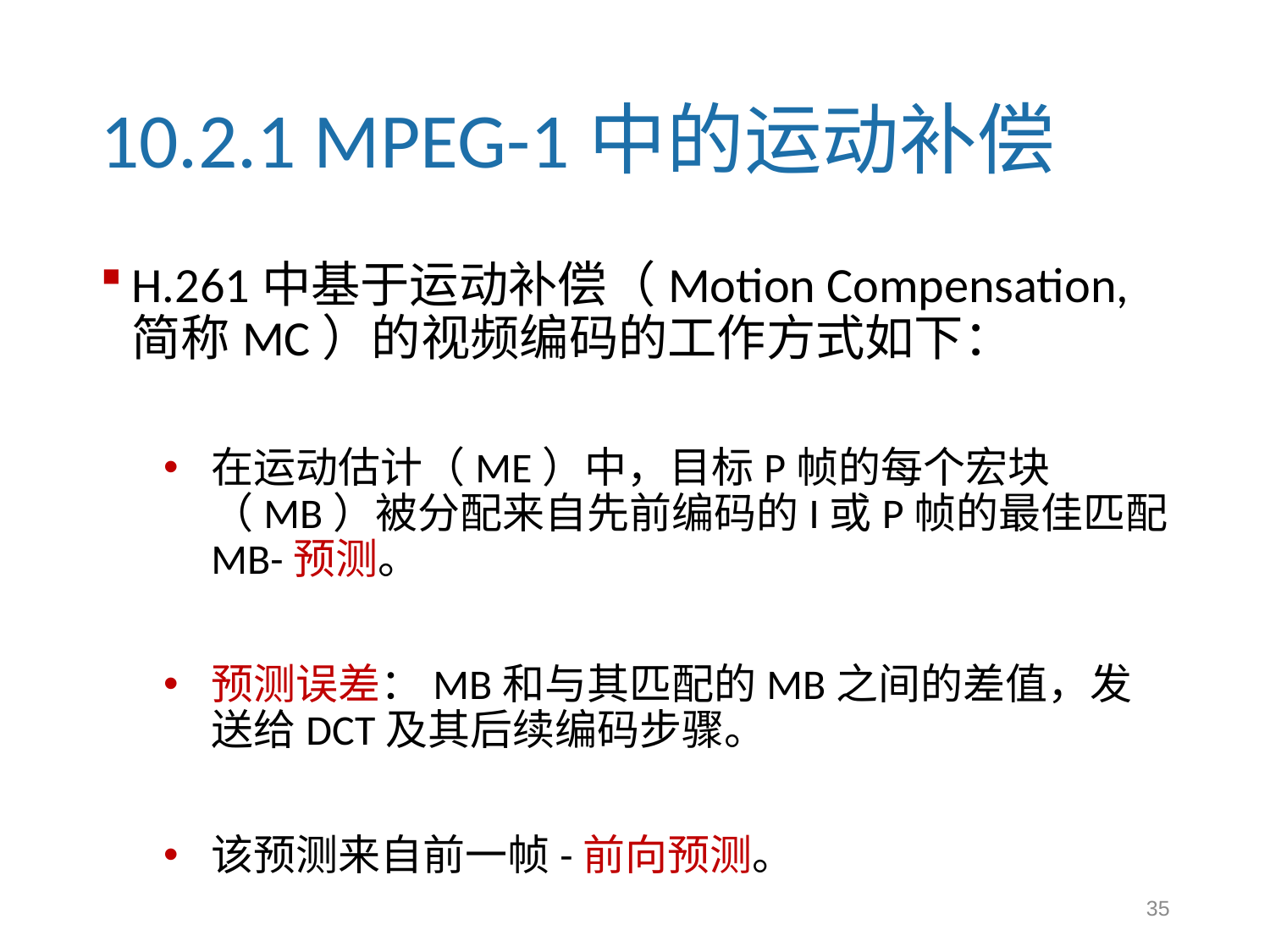

# 10.2.1 MPEG-1中的运动补偿
H.261中基于运动补偿（Motion Compensation, 简称MC）的视频编码的工作方式如下：

在运动估计（ME）中，目标P帧的每个宏块（MB）被分配来自先前编码的I或P帧的最佳匹配MB-预测。

预测误差：MB和与其匹配的MB之间的差值，发送给DCT及其后续编码步骤。

该预测来自前一帧-前向预测。
35